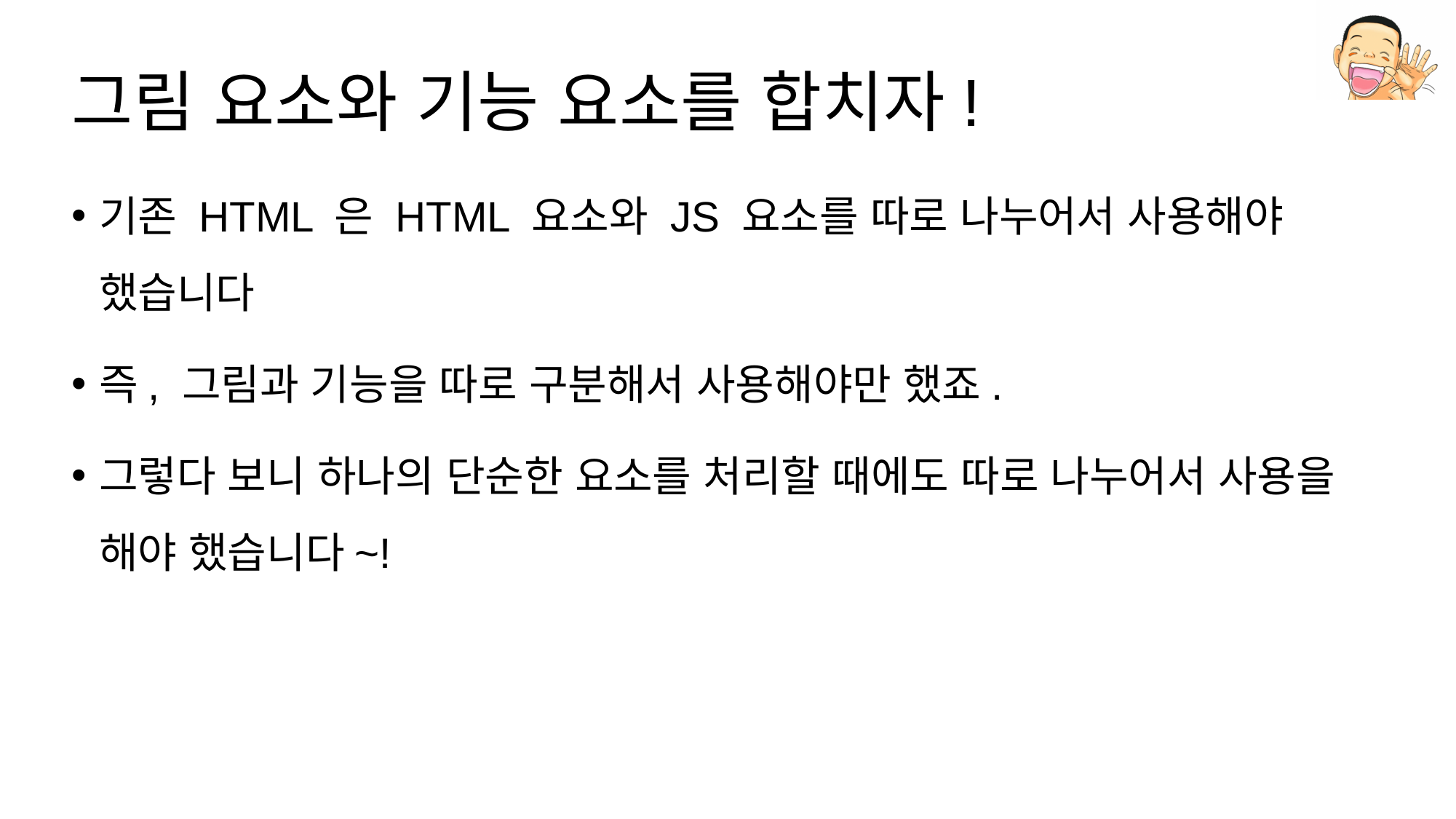

# 그림 요소와 기능 요소를 합치자!
기존 HTML 은 HTML 요소와 JS 요소를 따로 나누어서 사용해야 했습니다
즉, 그림과 기능을 따로 구분해서 사용해야만 했죠.
그렇다 보니 하나의 단순한 요소를 처리할 때에도 따로 나누어서 사용을 해야 했습니다~!